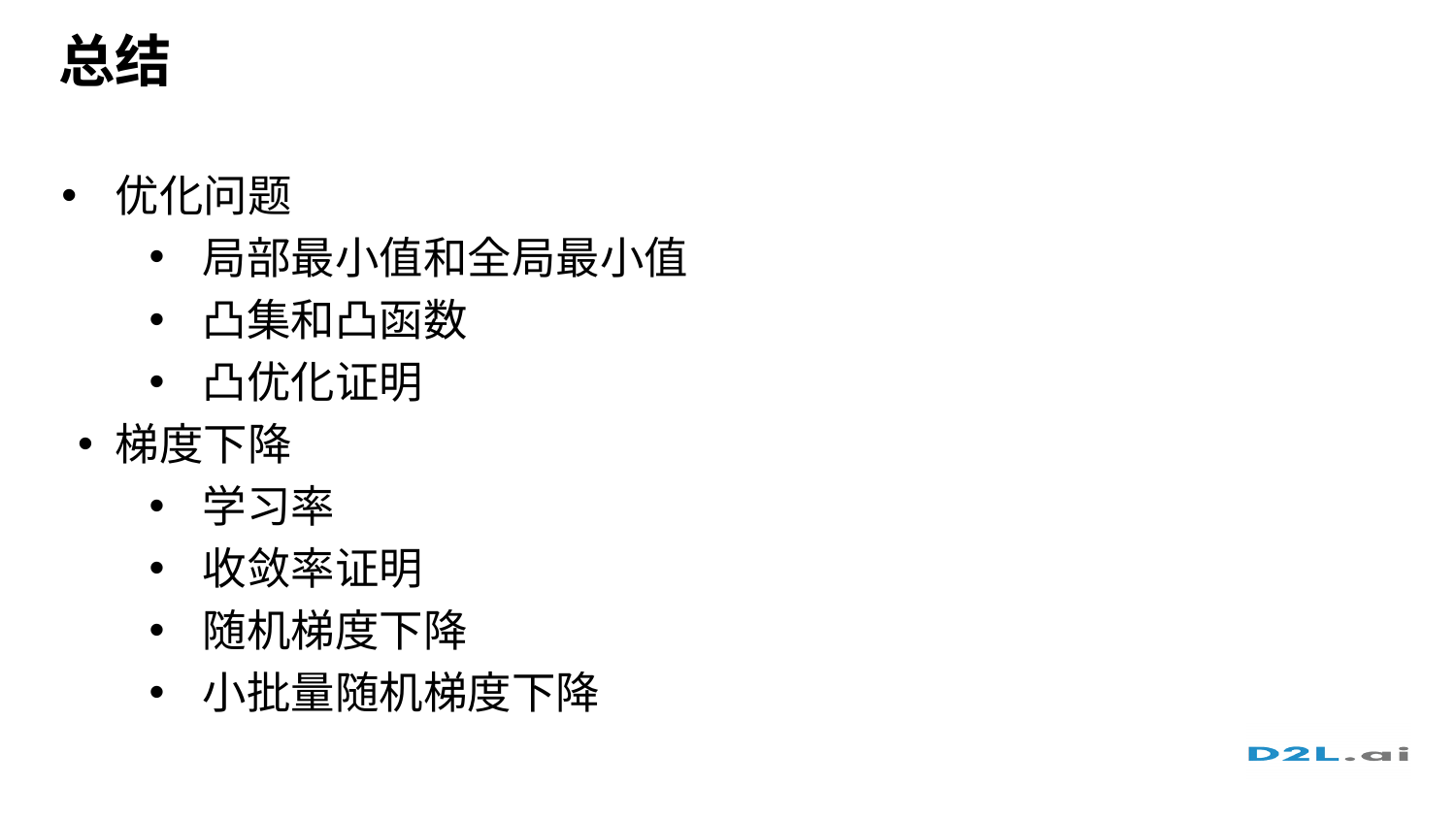

# 总结
优化问题
局部最小值和全局最小值
凸集和凸函数
凸优化证明
梯度下降
学习率
收敛率证明
随机梯度下降
小批量随机梯度下降